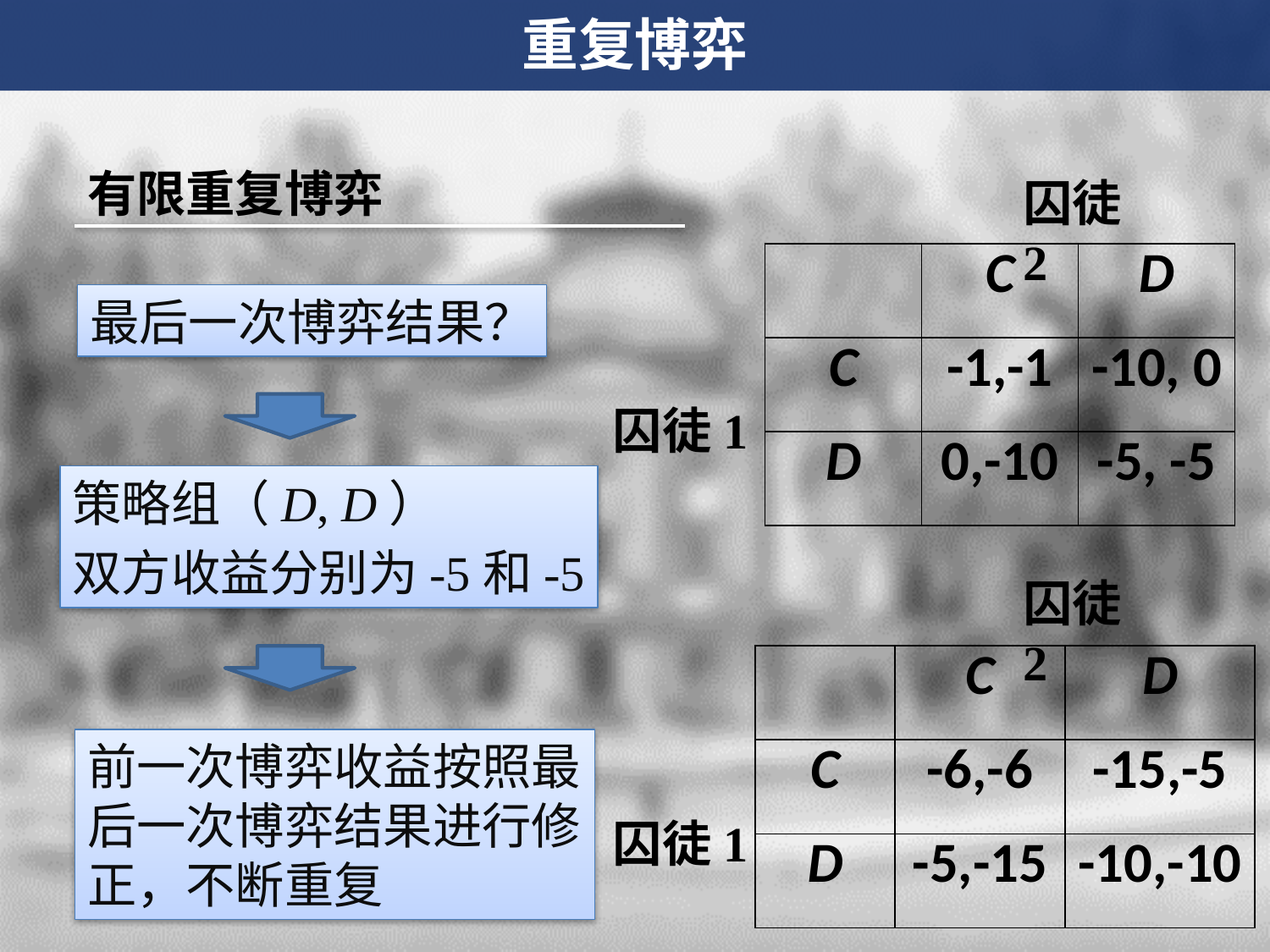

重复博弈

有限重复博弈
囚徒2
|  | C | D |
| --- | --- | --- |
| C | -1,-1 | -10, 0 |
| D | 0,-10 | -5, -5 |
最后一次博弈结果？
囚徒1

策略组（D, D）
双方收益分别为-5和-5
囚徒2

|  | C | D |
| --- | --- | --- |
| C | -6,-6 | -15,-5 |
| D | -5,-15 | -10,-10 |
前一次博弈收益按照最后一次博弈结果进行修正，不断重复
囚徒1